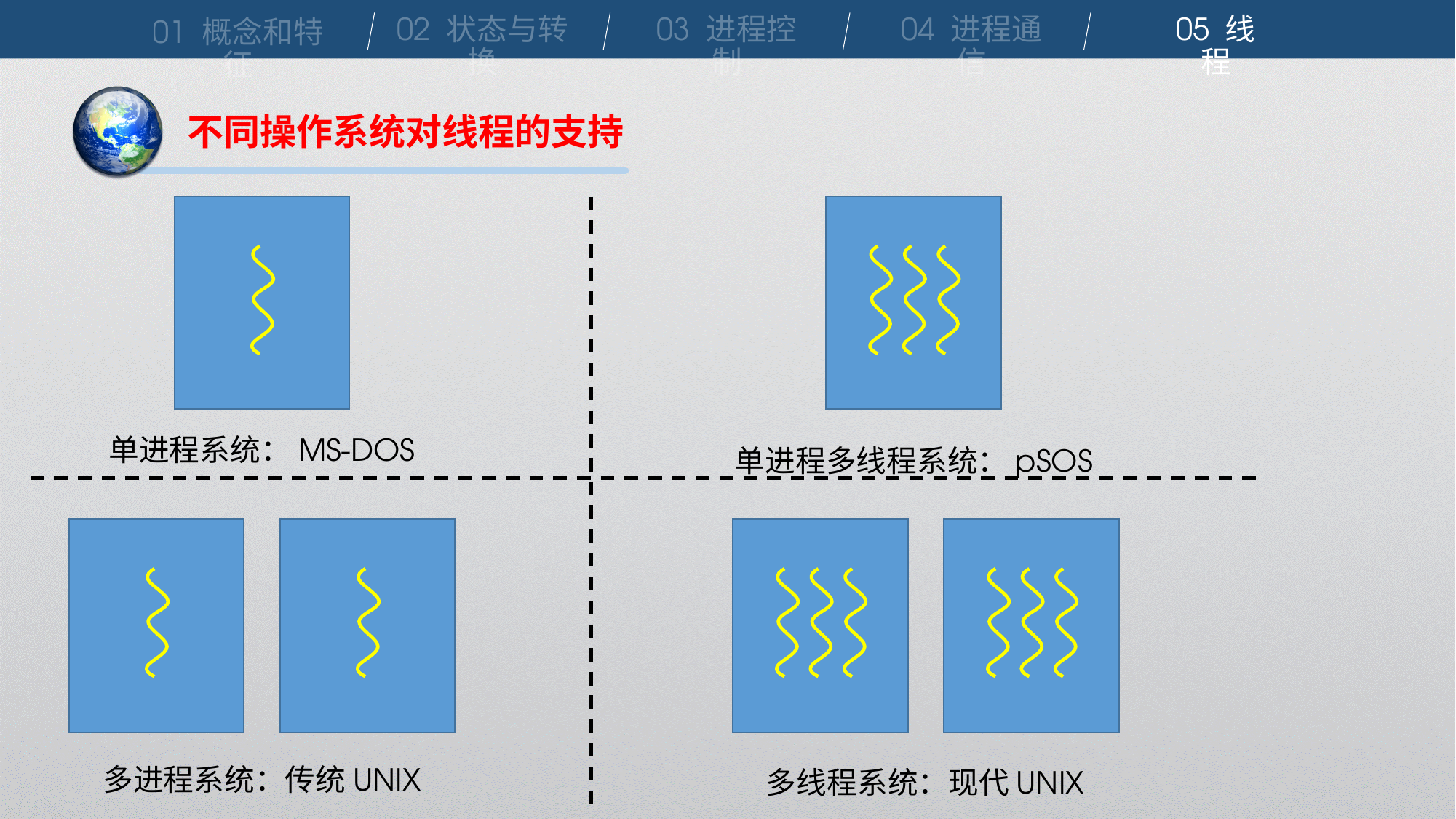

02 状态与转换
03 进程控制
04 进程通信
05 线程
01 概念和特征
不同操作系统对线程的支持

单进程系统：MS-DOS

单进程多线程系统：pSOS

多进程系统：传统UNIX
多线程系统：现代UNIX